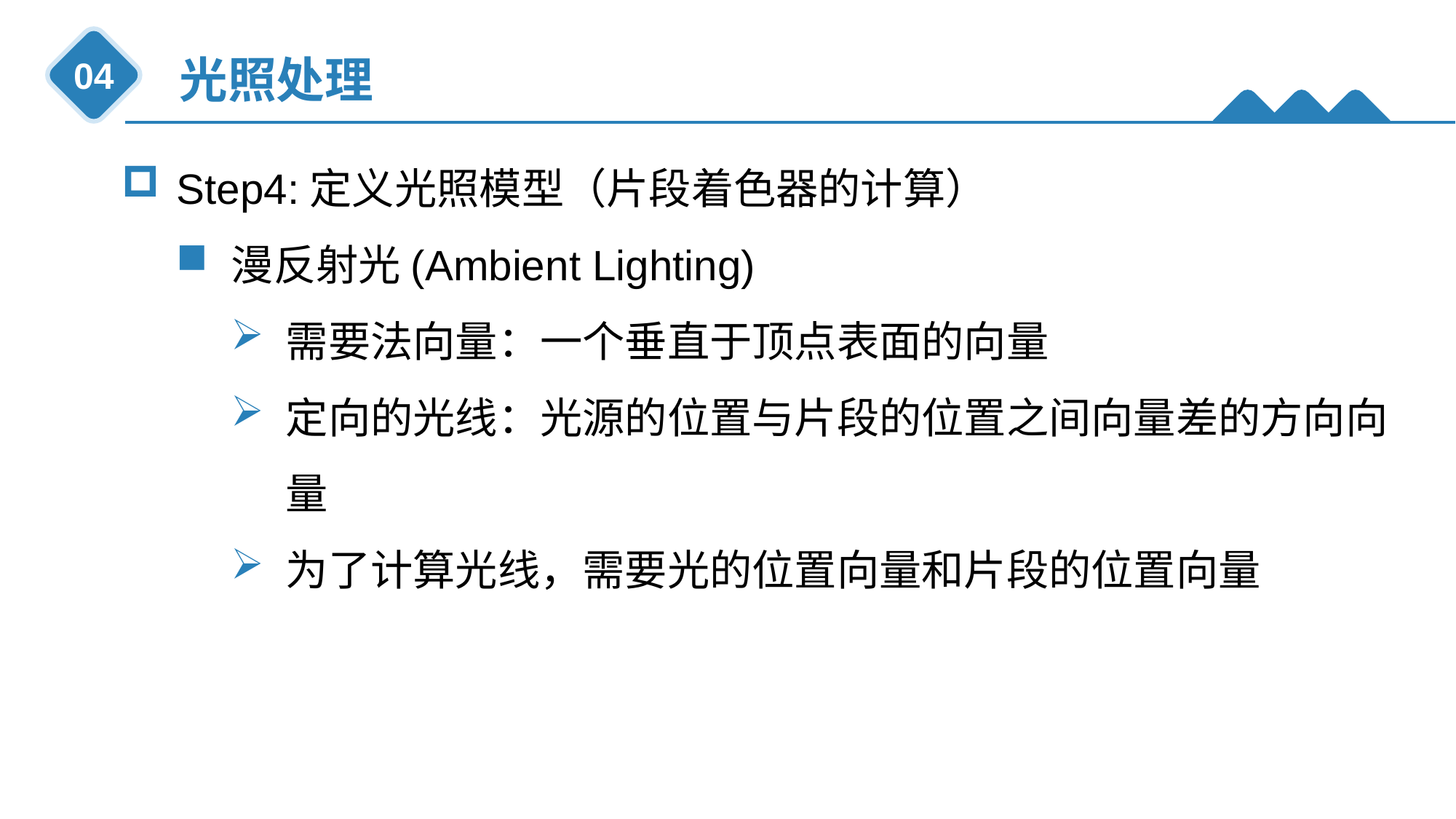

光照处理
04

Step4:定义光照模型（片段着色器的计算）
漫反射光(Ambient Lighting)
需要法向量：一个垂直于顶点表面的向量
定向的光线：光源的位置与片段的位置之间向量差的方向向量
为了计算光线，需要光的位置向量和片段的位置向量